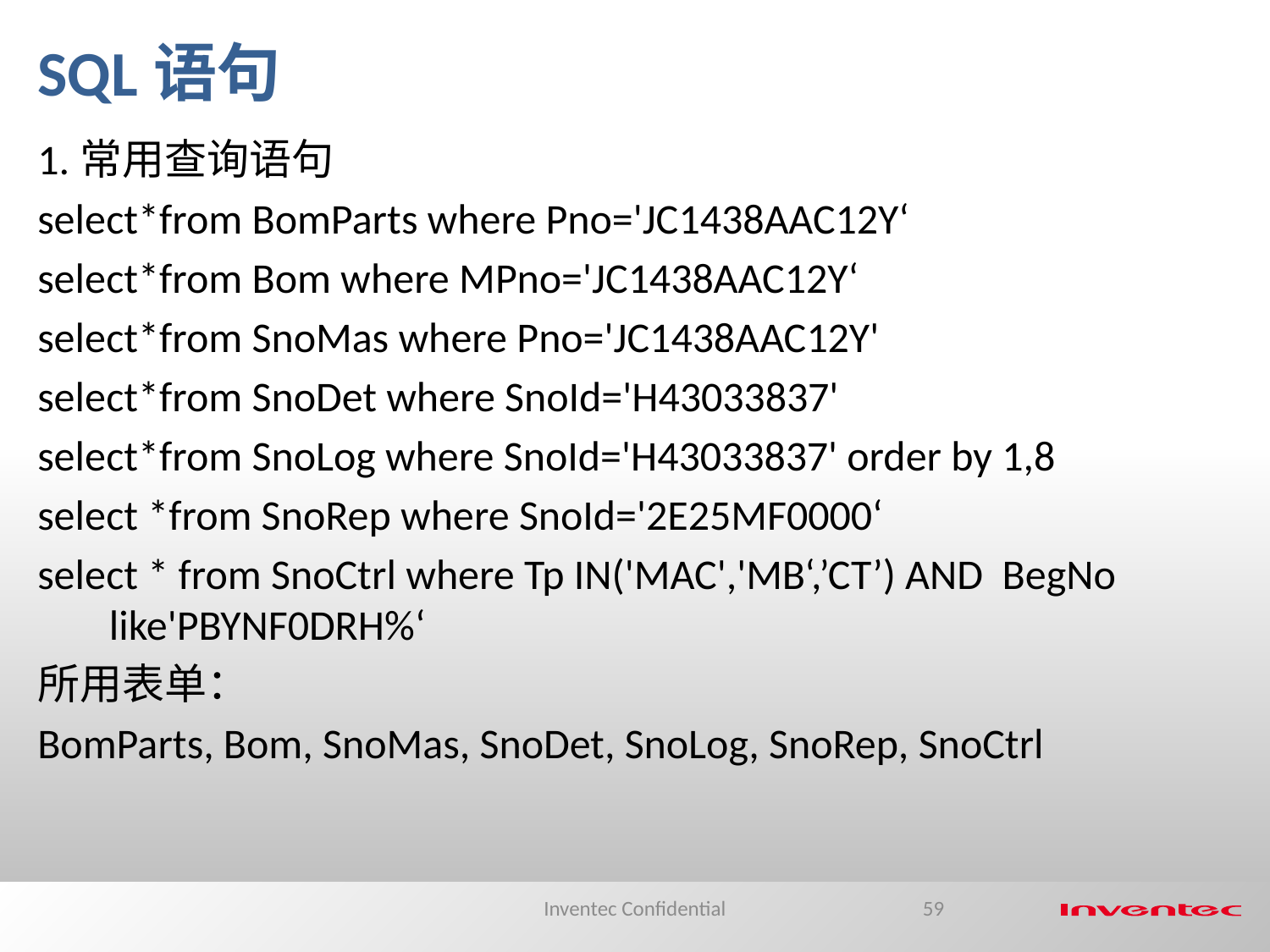

SQL语句
1.常用查询语句
select*from BomParts where Pno='JC1438AAC12Y‘
select*from Bom where MPno='JC1438AAC12Y‘
select*from SnoMas where Pno='JC1438AAC12Y'
select*from SnoDet where SnoId='H43033837'
select*from SnoLog where SnoId='H43033837' order by 1,8
select *from SnoRep where SnoId='2E25MF0000‘
select * from SnoCtrl where Tp IN('MAC','MB‘,’CT’) AND  BegNo like'PBYNF0DRH%‘
所用表单：
BomParts, Bom, SnoMas, SnoDet, SnoLog, SnoRep, SnoCtrl

Inventec Confidential
59